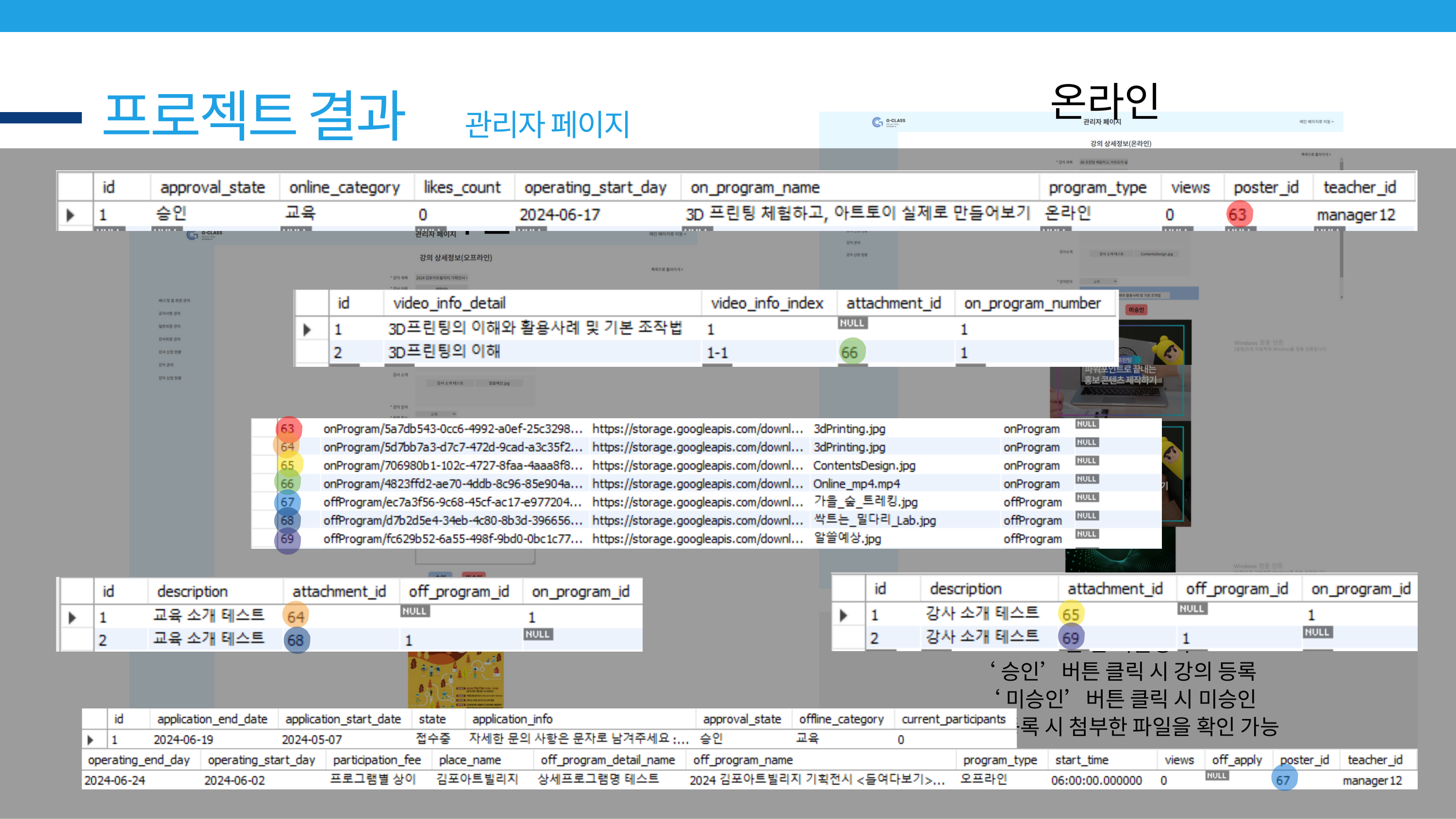

온라인
프로젝트 결과
관리자 페이지

오프라인

모든 칸 비활성화
‘승인’버튼 클릭 시 강의 등록
‘미승인’버튼 클릭 시 미승인
강의 등록 시 첨부한 파일을 확인 가능